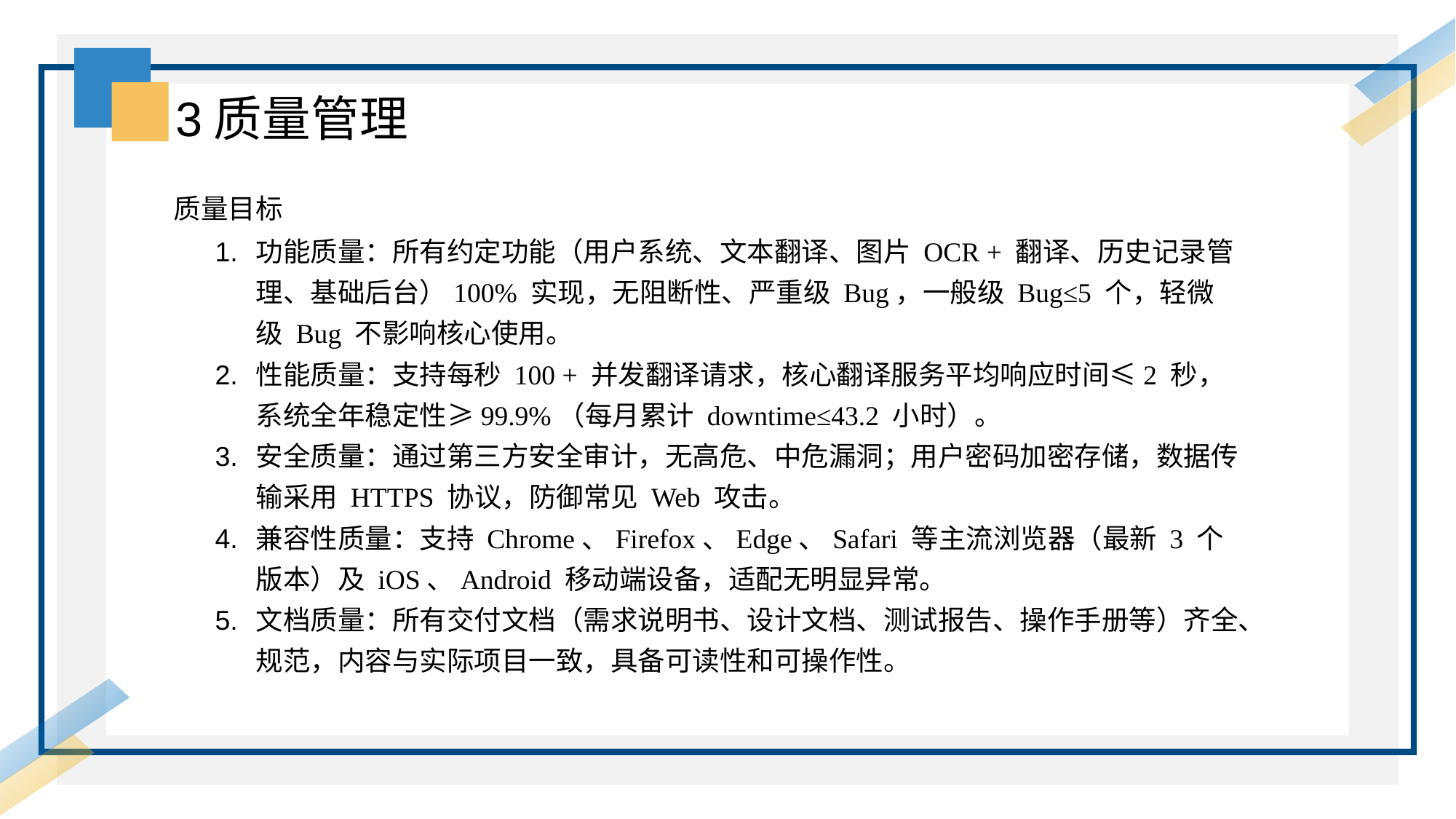

3质量管理
质量目标
功能质量：所有约定功能（用户系统、文本翻译、图片 OCR + 翻译、历史记录管理、基础后台）100% 实现，无阻断性、严重级 Bug，一般级 Bug≤5 个，轻微级 Bug 不影响核心使用。
性能质量：支持每秒 100 + 并发翻译请求，核心翻译服务平均响应时间≤2 秒，系统全年稳定性≥99.9%（每月累计 downtime≤43.2 小时）。
安全质量：通过第三方安全审计，无高危、中危漏洞；用户密码加密存储，数据传输采用 HTTPS 协议，防御常见 Web 攻击。
兼容性质量：支持 Chrome、Firefox、Edge、Safari 等主流浏览器（最新 3 个版本）及 iOS、Android 移动端设备，适配无明显异常。
文档质量：所有交付文档（需求说明书、设计文档、测试报告、操作手册等）齐全、规范，内容与实际项目一致，具备可读性和可操作性。